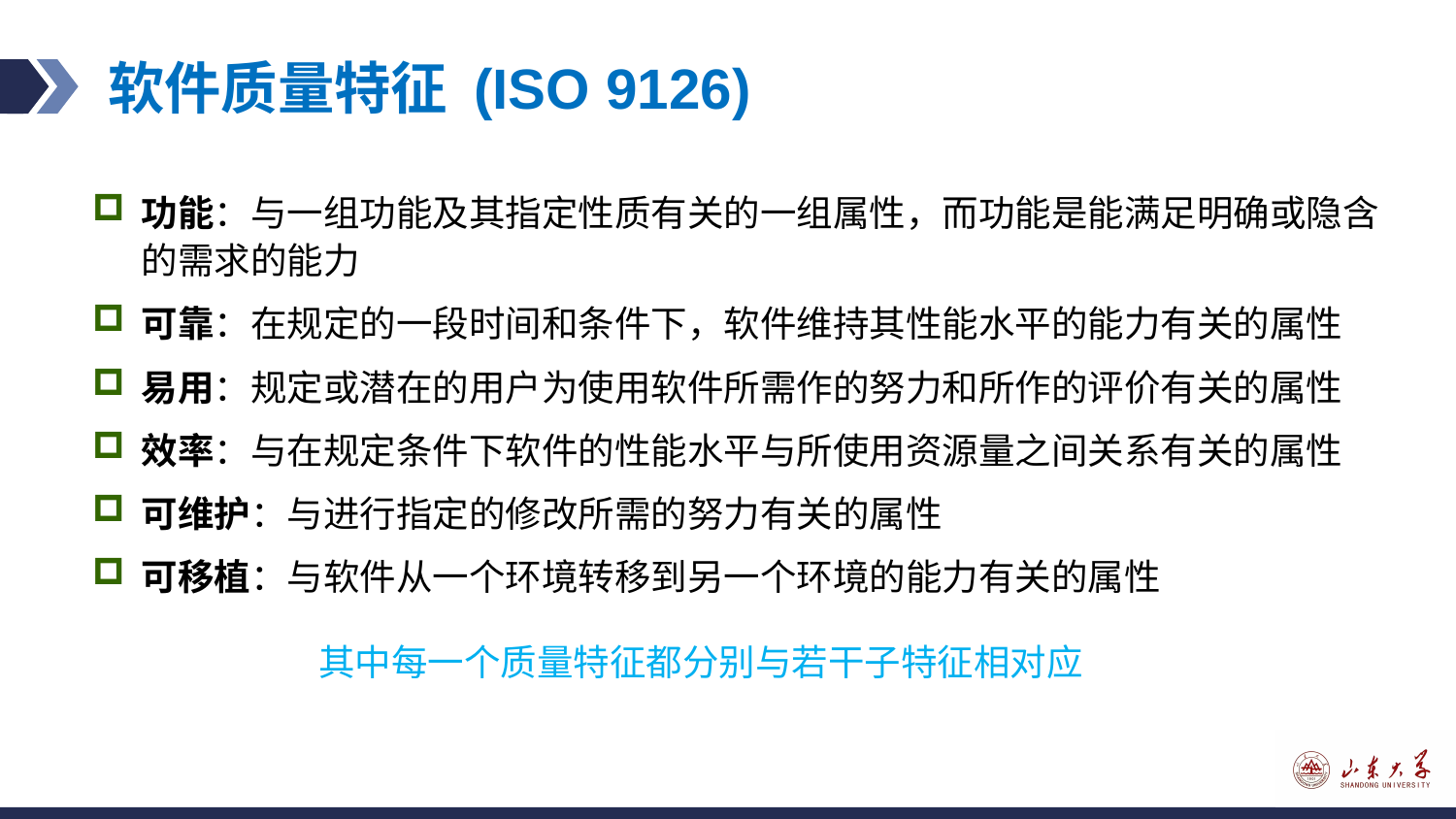

# 软件质量特征 (ISO 9126)
功能：与一组功能及其指定性质有关的一组属性，而功能是能满足明确或隐含的需求的能力
可靠：在规定的一段时间和条件下，软件维持其性能水平的能力有关的属性
易用：规定或潜在的用户为使用软件所需作的努力和所作的评价有关的属性
效率：与在规定条件下软件的性能水平与所使用资源量之间关系有关的属性
可维护：与进行指定的修改所需的努力有关的属性
可移植：与软件从一个环境转移到另一个环境的能力有关的属性
其中每一个质量特征都分别与若干子特征相对应